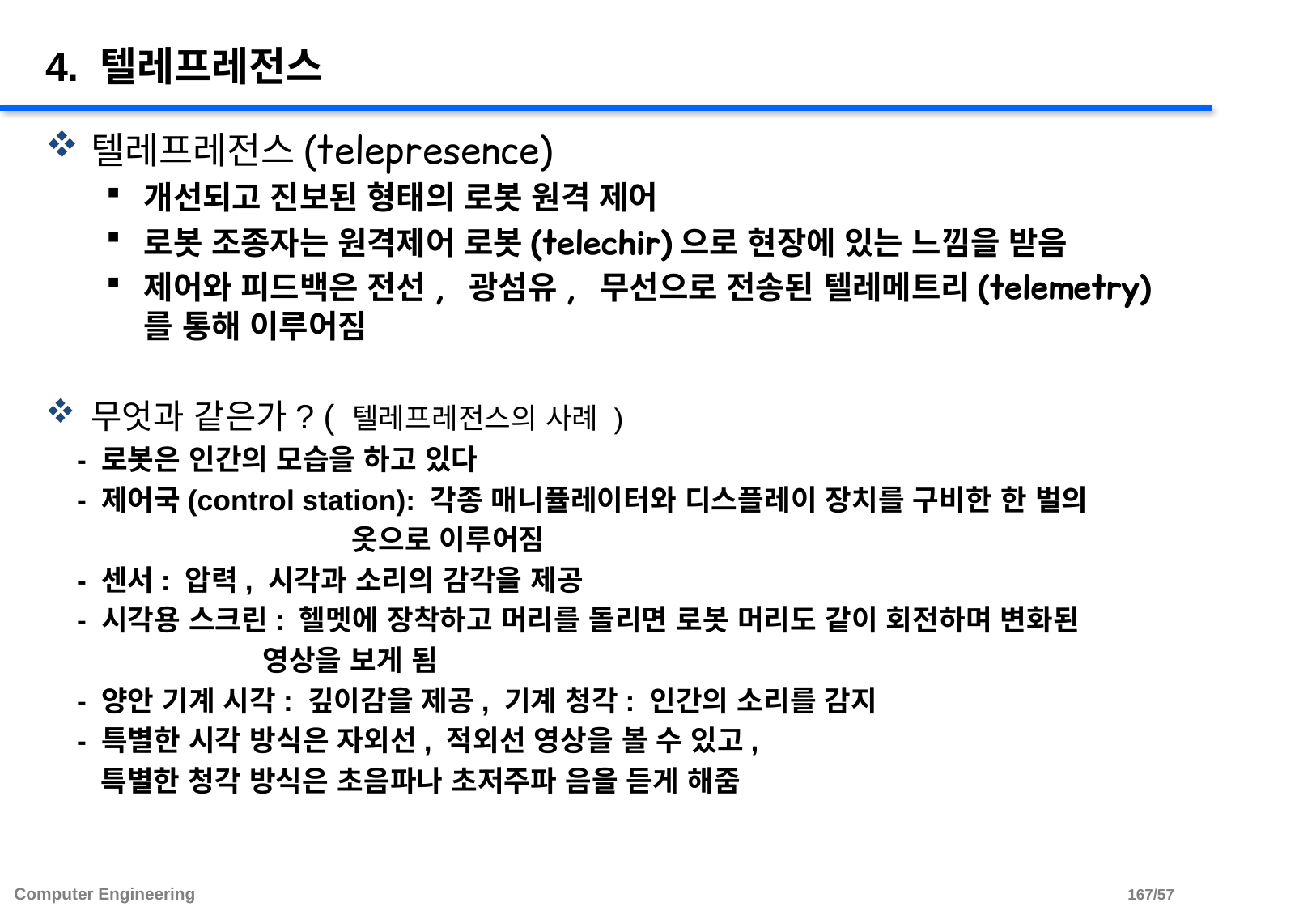

# 4. 텔레프레전스
텔레프레전스(telepresence)
개선되고 진보된 형태의 로봇 원격 제어
로봇 조종자는 원격제어 로봇(telechir)으로 현장에 있는 느낌을 받음
제어와 피드백은 전선, 광섬유, 무선으로 전송된 텔레메트리(telemetry)를 통해 이루어짐

무엇과 같은가? ( 텔레프레전스의 사례 )
    - 로봇은 인간의 모습을 하고 있다
    - 제어국(control station): 각종 매니퓰레이터와 디스플레이 장치를 구비한 한 벌의
                                     옷으로 이루어짐
    - 센서: 압력, 시각과 소리의 감각을 제공
    - 시각용 스크린: 헬멧에 장착하고 머리를 돌리면 로봇 머리도 같이 회전하며 변화된
                          영상을 보게 됨
    - 양안 기계 시각: 깊이감을 제공, 기계 청각: 인간의 소리를 감지
    - 특별한 시각 방식은 자외선, 적외선 영상을 볼 수 있고,
      특별한 청각 방식은 초음파나 초저주파 음을 듣게 해줌